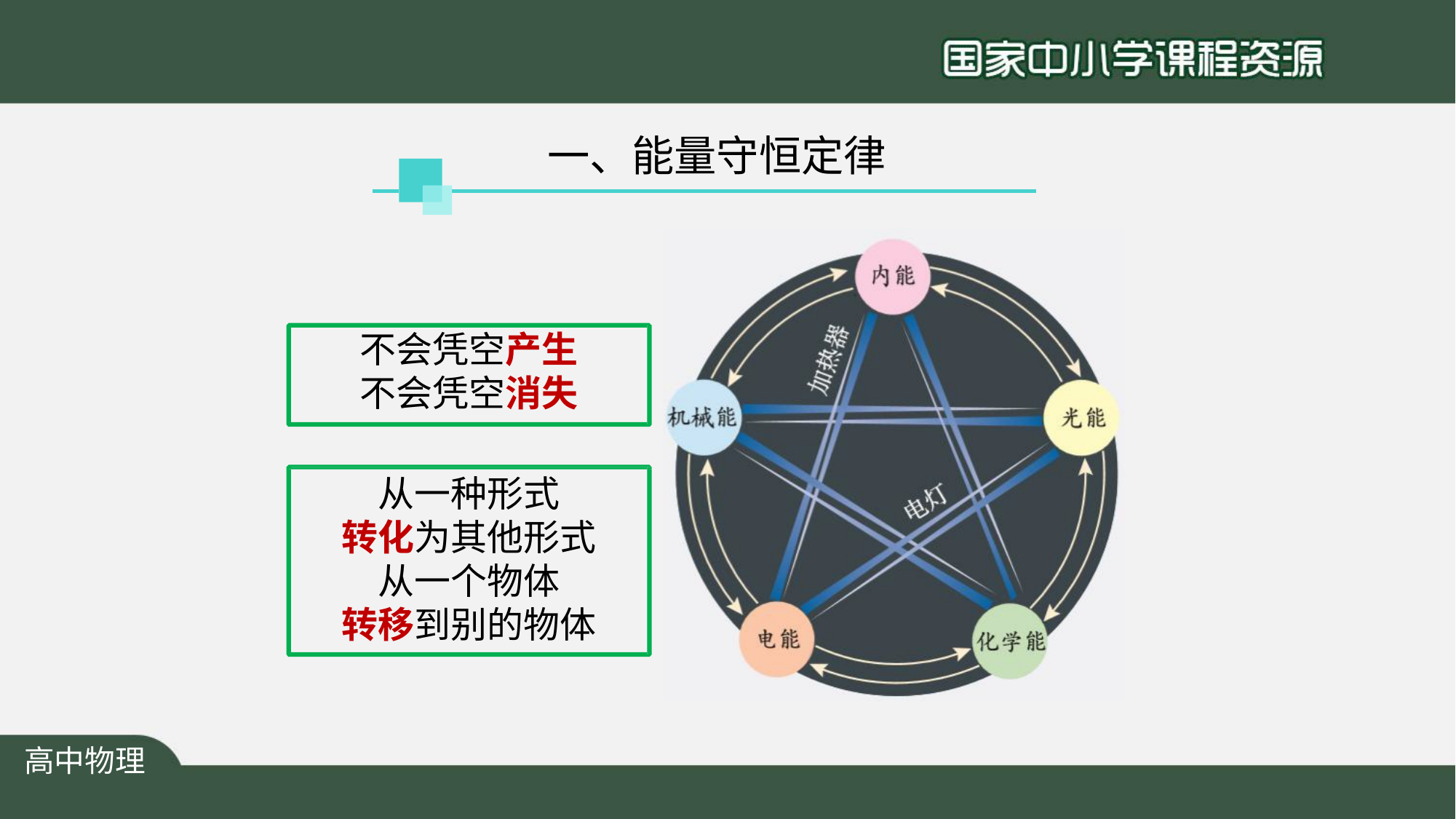

# 一、能量守恒定律

不会凭空产生 不会凭空消失

从一种形式 转化为其他形式
从一个物体 转移到别的物体

高中物理